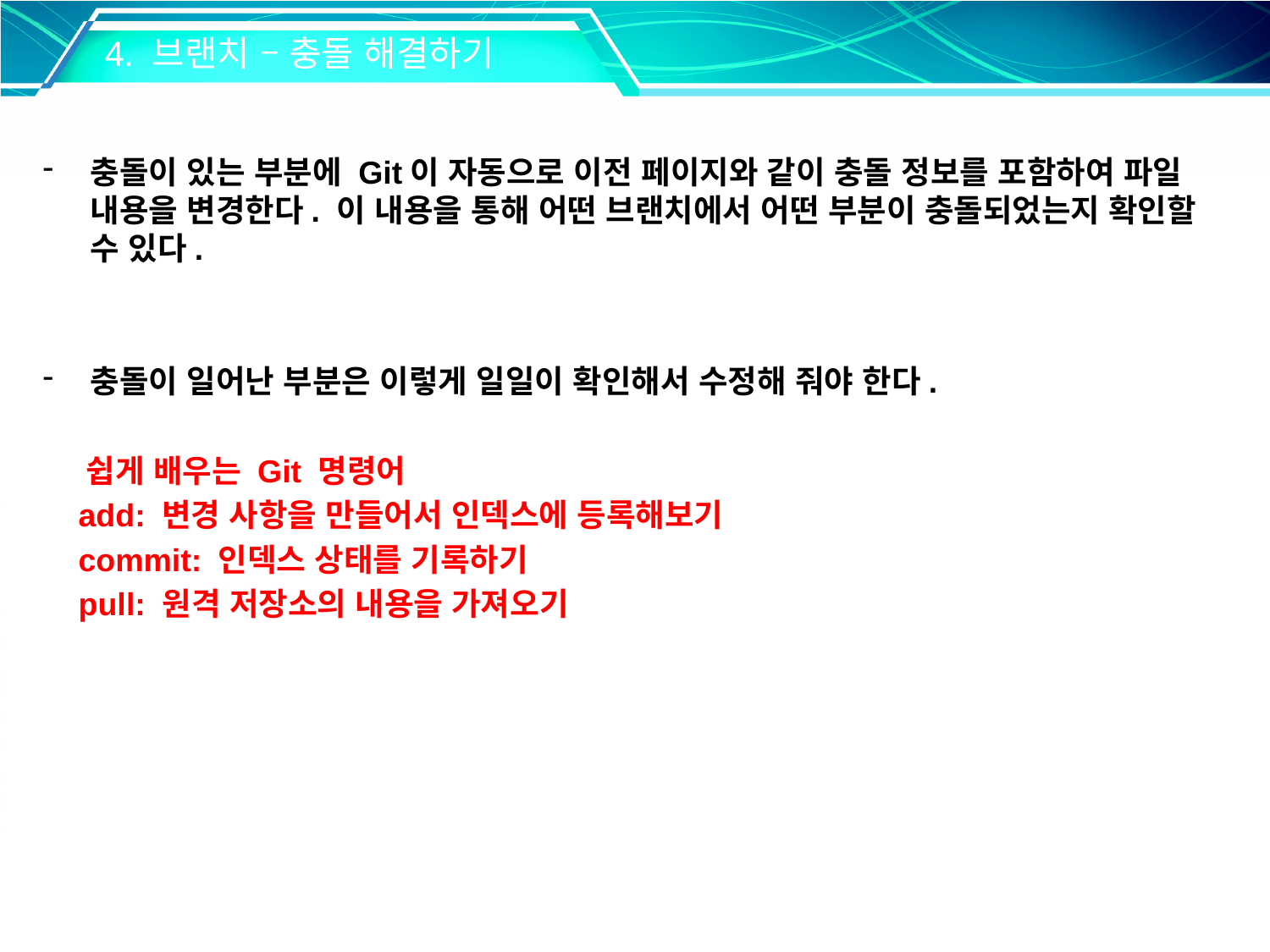

4. 브랜치 – 충돌 해결하기
충돌이 있는 부분에 Git이 자동으로 이전 페이지와 같이 충돌 정보를 포함하여 파일 내용을 변경한다. 이 내용을 통해 어떤 브랜치에서 어떤 부분이 충돌되었는지 확인할 수 있다.

충돌이 일어난 부분은 이렇게 일일이 확인해서 수정해 줘야 한다.

    쉽게 배우는 Git 명령어
    add: 변경 사항을 만들어서 인덱스에 등록해보기
    commit: 인덱스 상태를 기록하기
    pull: 원격 저장소의 내용을 가져오기